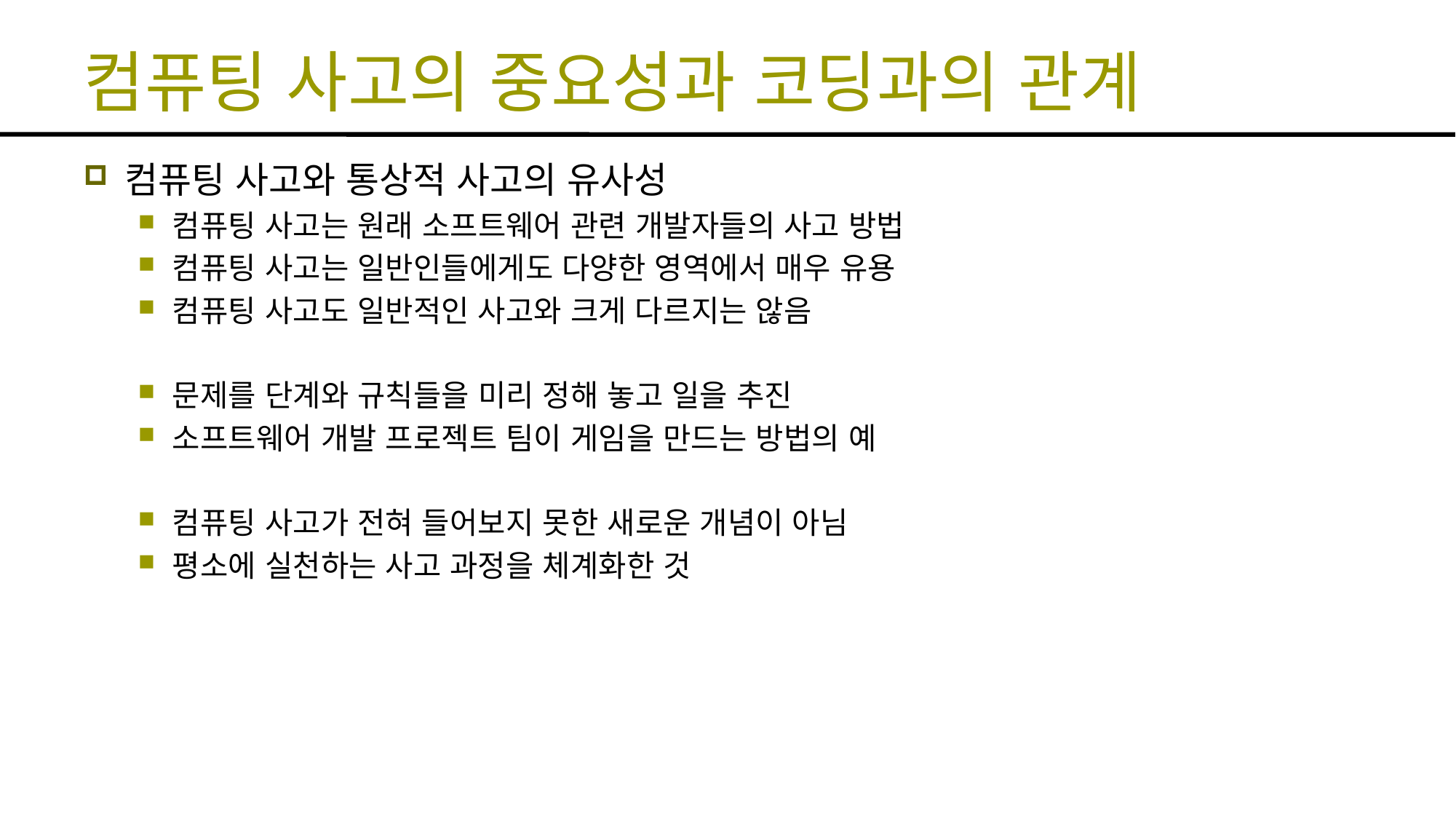

# 컴퓨팅 사고의 중요성과 코딩과의 관계
컴퓨팅 사고와 통상적 사고의 유사성
컴퓨팅 사고는 원래 소프트웨어 관련 개발자들의 사고 방법
컴퓨팅 사고는 일반인들에게도 다양한 영역에서 매우 유용
컴퓨팅 사고도 일반적인 사고와 크게 다르지는 않음

문제를 단계와 규칙들을 미리 정해 놓고 일을 추진
소프트웨어 개발 프로젝트 팀이 게임을 만드는 방법의 예

컴퓨팅 사고가 전혀 들어보지 못한 새로운 개념이 아님
평소에 실천하는 사고 과정을 체계화한 것